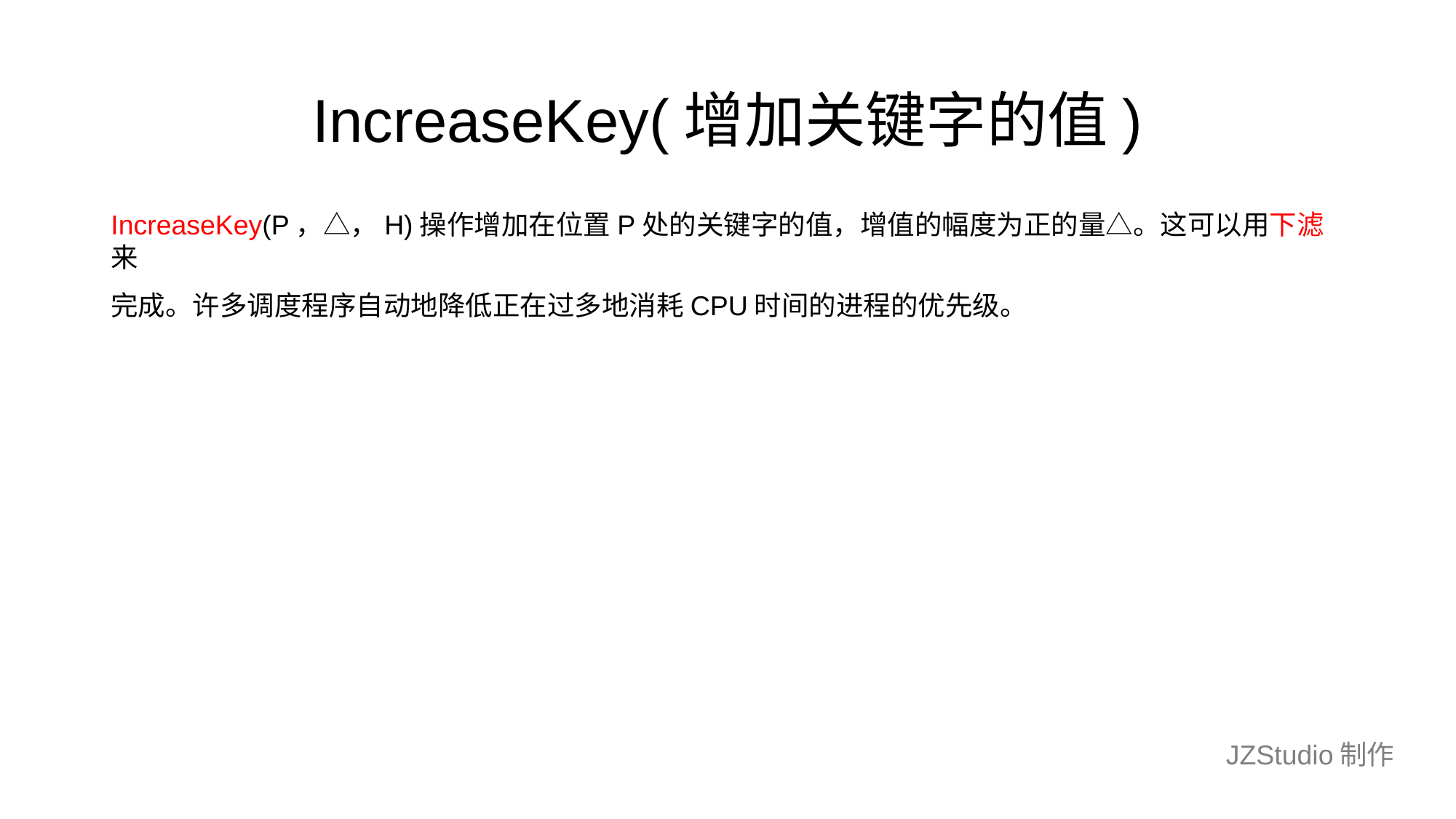

# IncreaseKey(增加关键字的值)
IncreaseKey(P，△，H)操作增加在位置P处的关键字的值，增值的幅度为正的量△。这可以用下滤来
完成。许多调度程序自动地降低正在过多地消耗CPU时间的进程的优先级。